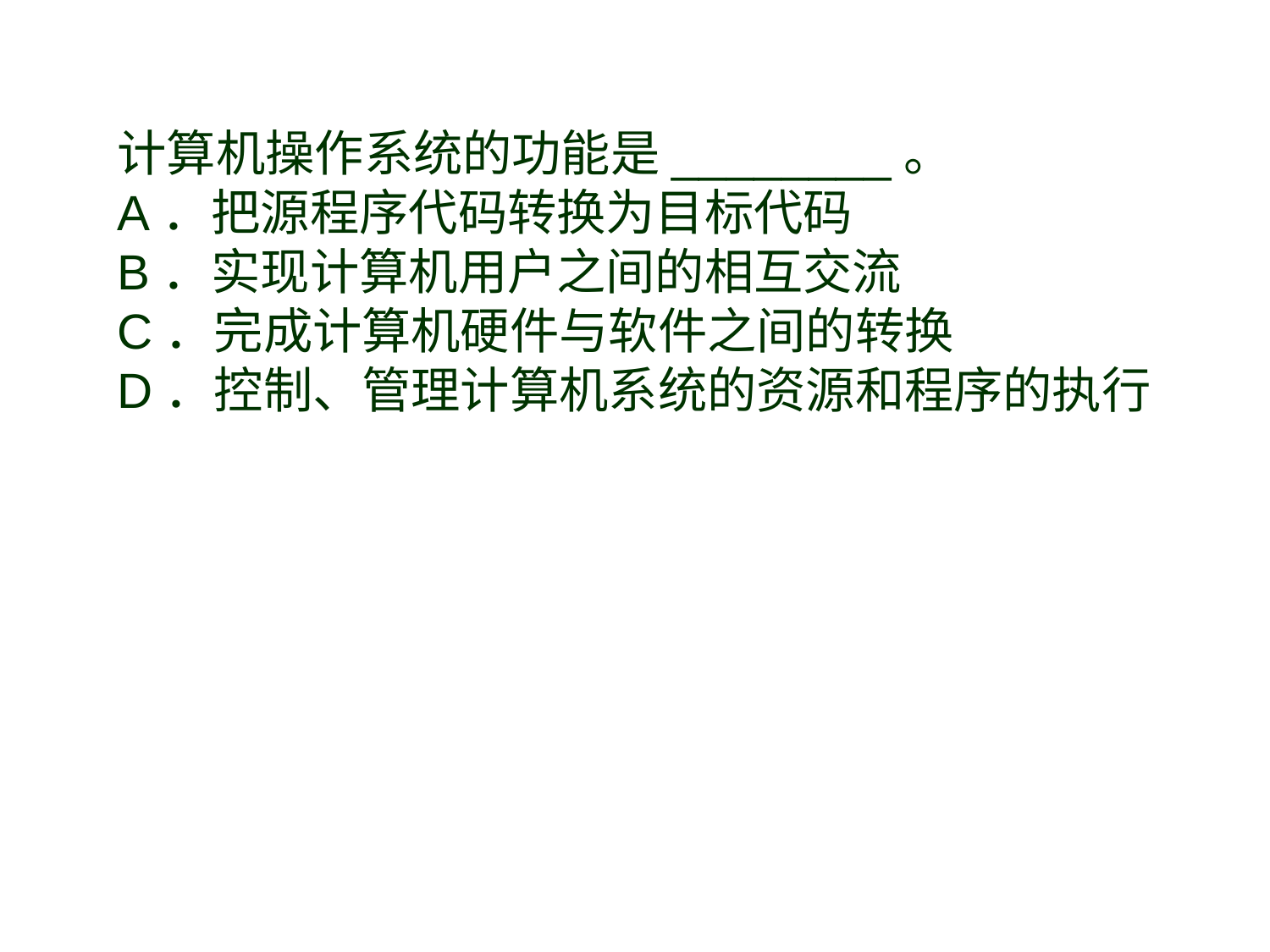

计算机操作系统的功能是________。
A．把源程序代码转换为目标代码
B．实现计算机用户之间的相互交流
C．完成计算机硬件与软件之间的转换
D．控制、管理计算机系统的资源和程序的执行